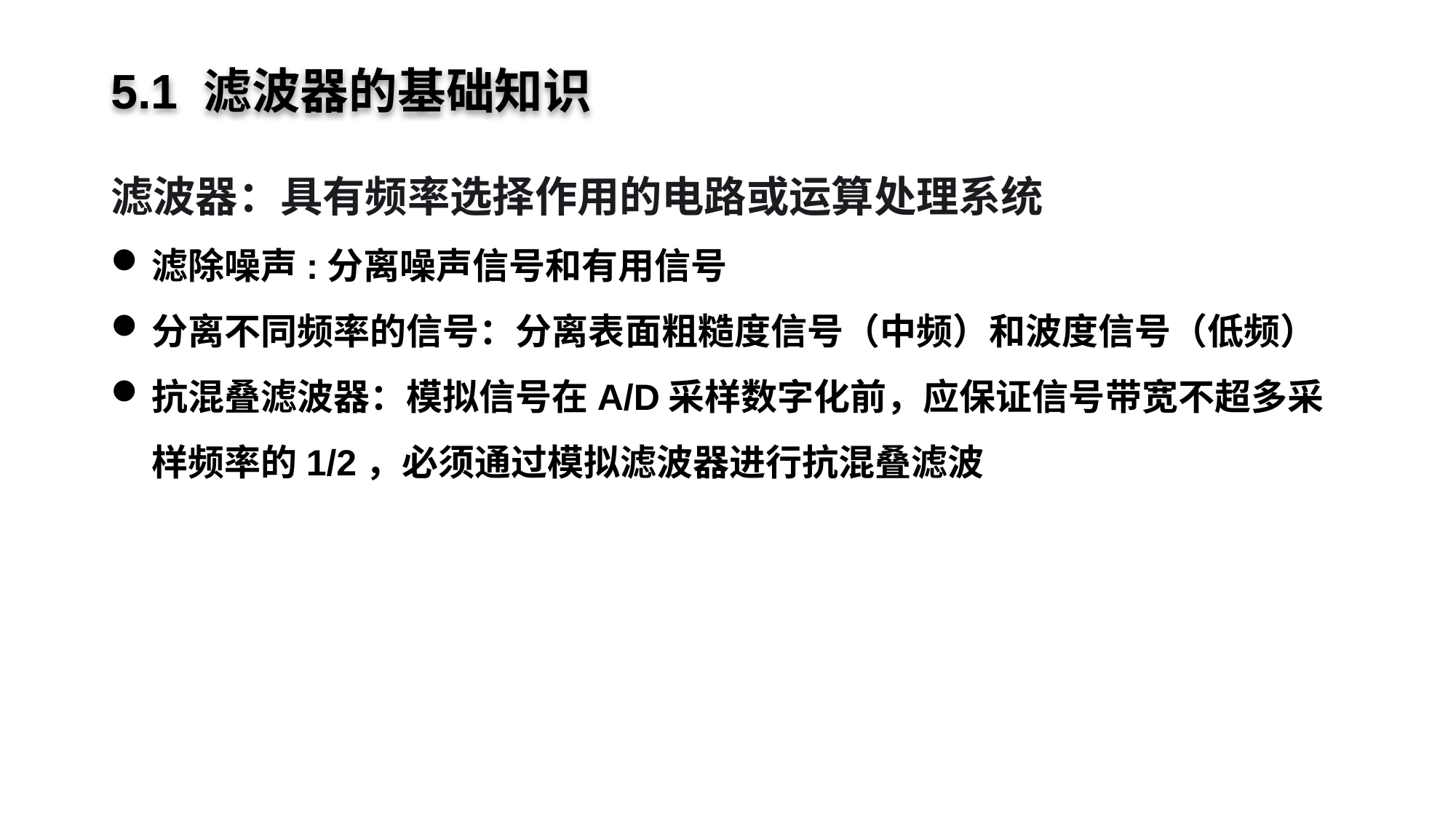

# 5.1 滤波器的基础知识
滤波器：具有频率选择作用的电路或运算处理系统
滤除噪声:分离噪声信号和有用信号
分离不同频率的信号：分离表面粗糙度信号（中频）和波度信号（低频）
抗混叠滤波器：模拟信号在A/D采样数字化前，应保证信号带宽不超多采样频率的1/2，必须通过模拟滤波器进行抗混叠滤波